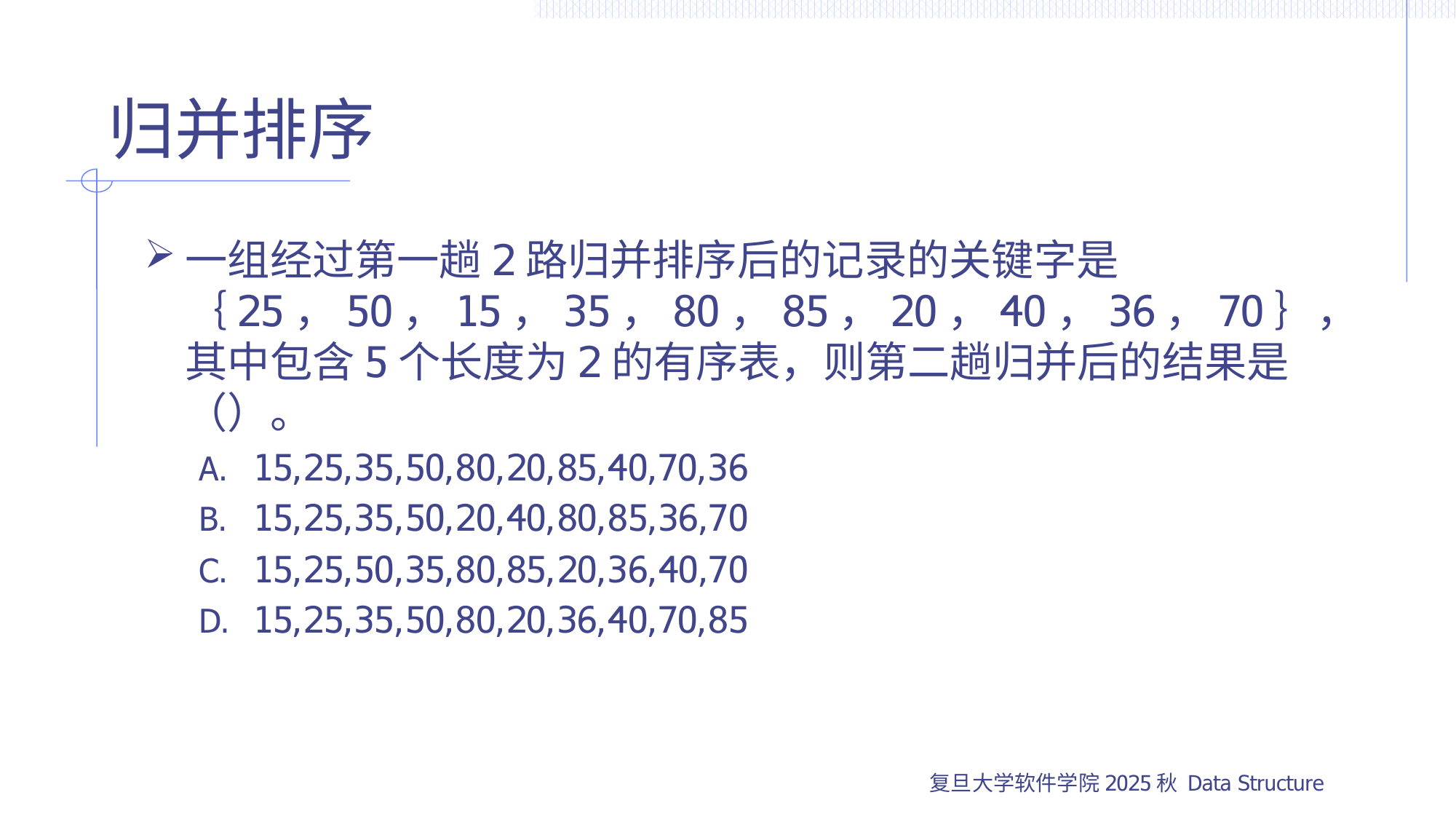

# 归并排序
一组经过第一趟2路归并排序后的记录的关键字是｛25，50，15，35，80，85，20，40，36，70｝，其中包含5个长度为2的有序表，则第二趟归并后的结果是（）。
15,25,35,50,80,20,85,40,70,36
15,25,35,50,20,40,80,85,36,70
15,25,50,35,80,85,20,36,40,70
15,25,35,50,80,20,36,40,70,85